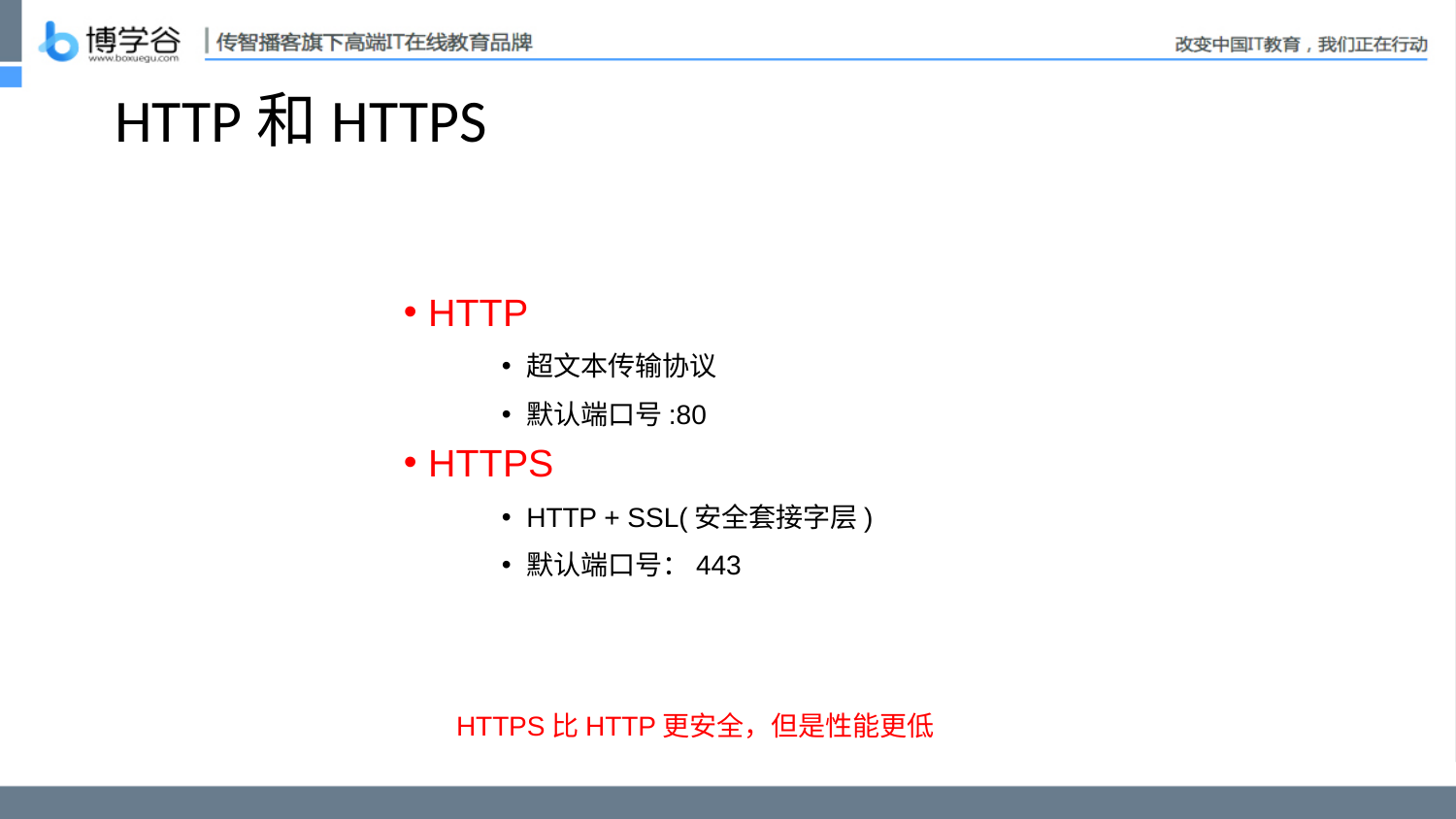

# HTTP和HTTPS
HTTP
超文本传输协议
默认端口号:80
HTTPS
HTTP + SSL(安全套接字层)
默认端口号：443
HTTPS比HTTP更安全，但是性能更低